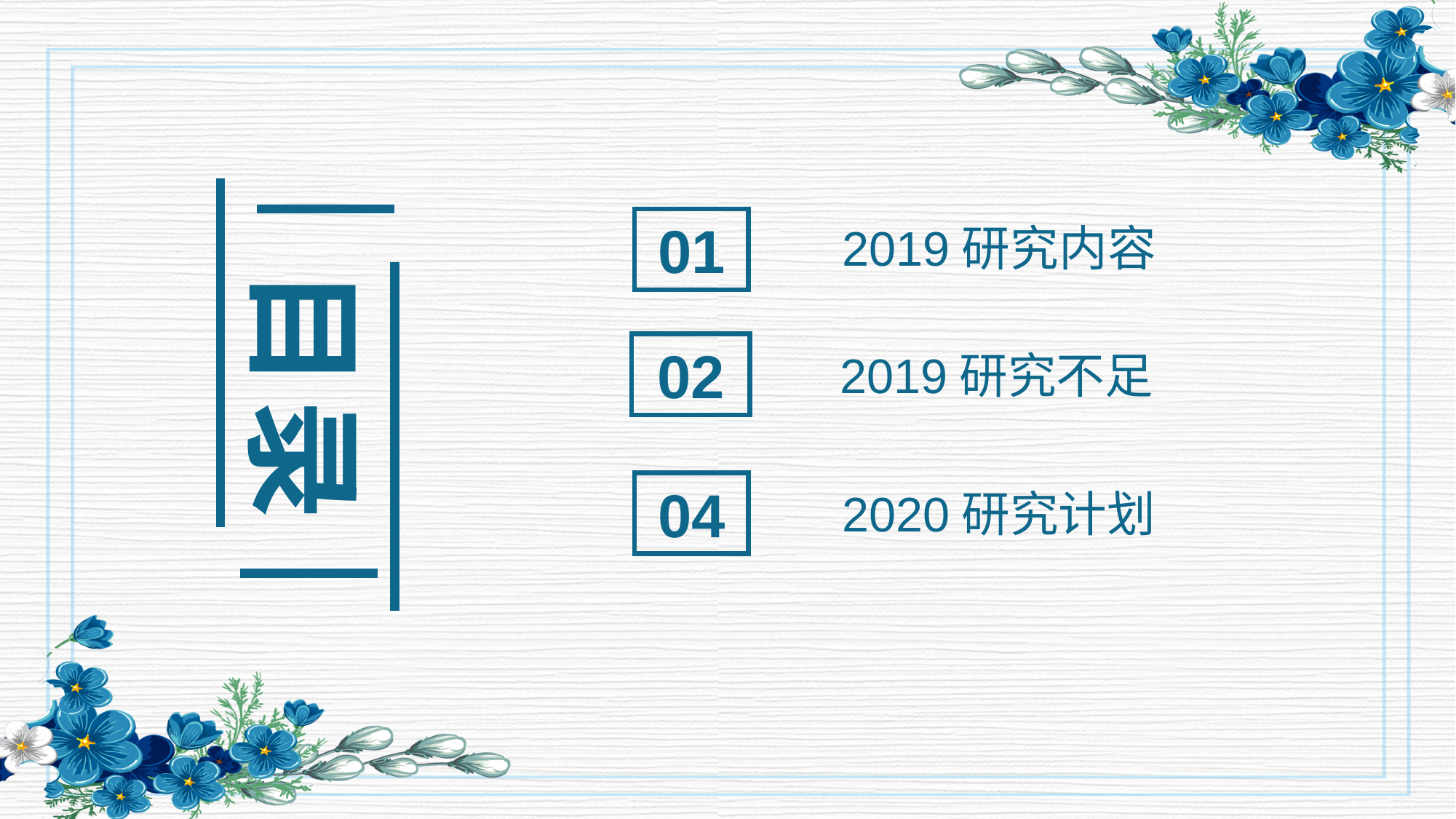

目录
01
2019研究内容
02
2019研究不足
04
2020研究计划